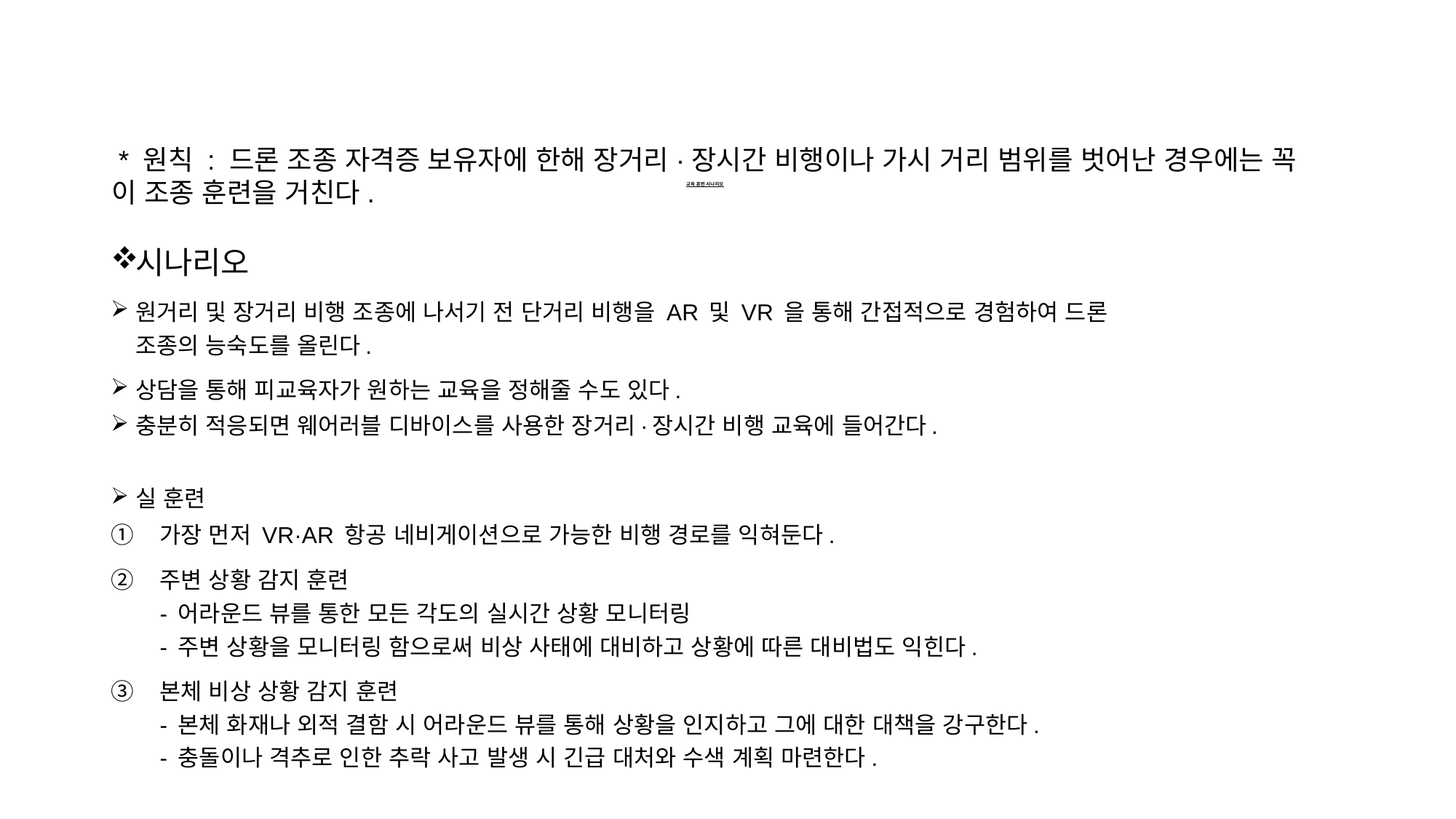

* 원칙 : 드론 조종 자격증 보유자에 한해 장거리·장시간 비행이나 가시 거리 범위를 벗어난 경우에는 꼭 이 조종 훈련을 거친다.
# 교육 훈련 시나리오
시나리오
원거리 및 장거리 비행 조종에 나서기 전 단거리 비행을 AR 및 VR 을 통해 간접적으로 경험하여 드론
조종의 능숙도를 올린다.
상담을 통해 피교육자가 원하는 교육을 정해줄 수도 있다.
충분히 적응되면 웨어러블 디바이스를 사용한 장거리·장시간 비행 교육에 들어간다.

실 훈련
가장 먼저 VR·AR 항공 네비게이션으로 가능한 비행 경로를 익혀둔다.
주변 상황 감지 훈련
- 어라운드 뷰를 통한 모든 각도의 실시간 상황 모니터링
- 주변 상황을 모니터링 함으로써 비상 사태에 대비하고 상황에 따른 대비법도 익힌다.
본체 비상 상황 감지 훈련
- 본체 화재나 외적 결함 시 어라운드 뷰를 통해 상황을 인지하고 그에 대한 대책을 강구한다.
- 충돌이나 격추로 인한 추락 사고 발생 시 긴급 대처와 수색 계획 마련한다.